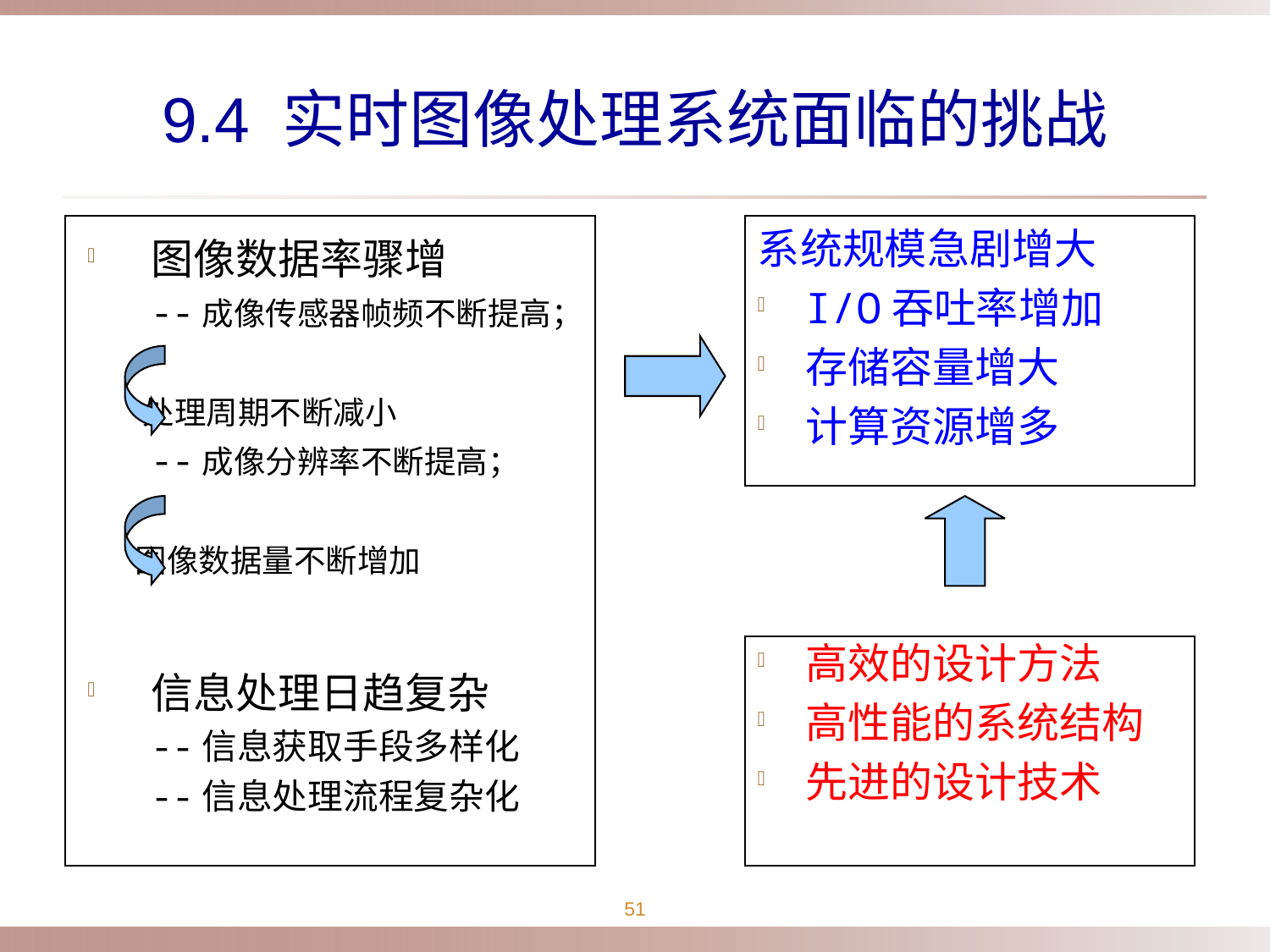

# 9.4 实时图像处理系统面临的挑战

系统规模急剧增大
I/O吞吐率增加
存储容量增大
计算资源增多

高效的设计方法
高性能的系统结构
先进的设计技术

图像数据率骤增
   --成像传感器帧频不断提高；

      处理周期不断减小
   --成像分辨率不断提高；

     图像数据量不断增加

信息处理日趋复杂
   --信息获取手段多样化
   --信息处理流程复杂化

51